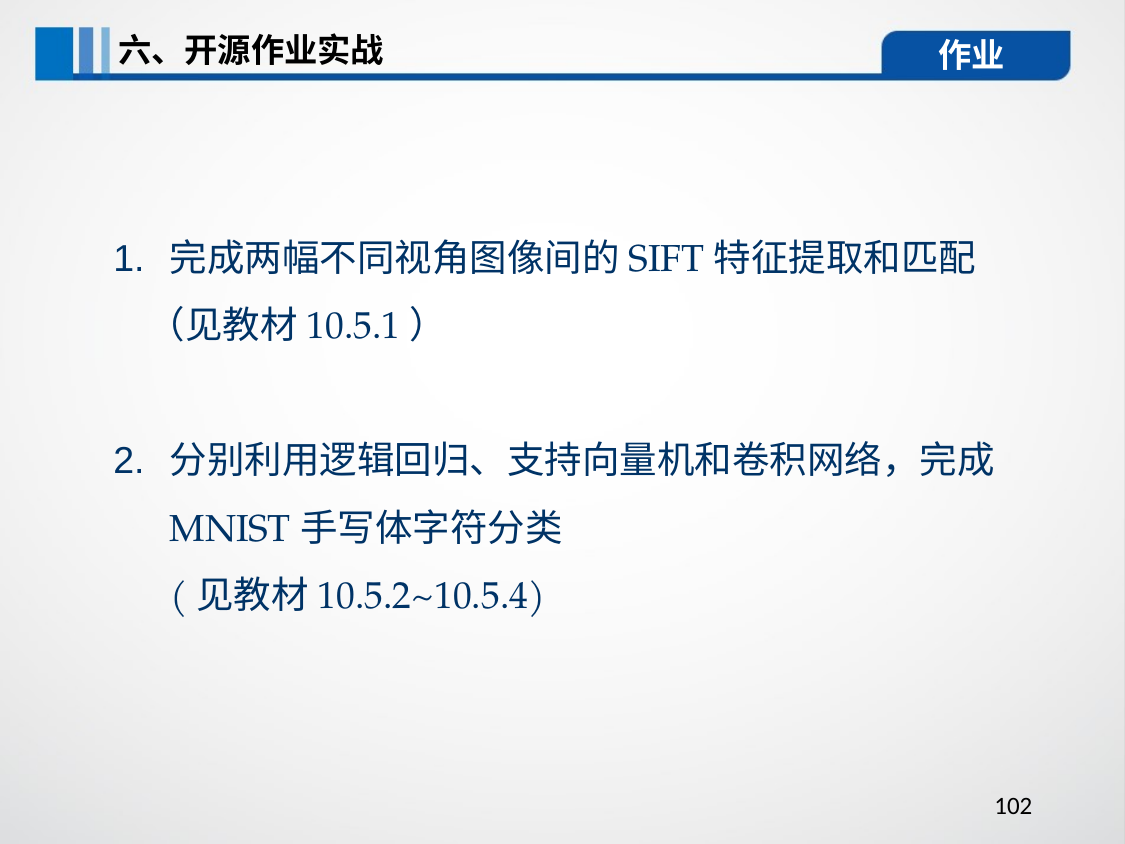

六、开源作业实战
作业
完成两幅不同视角图像间的SIFT特征提取和匹配
   （见教材10.5.1）

分别利用逻辑回归、支持向量机和卷积网络，完成MNIST手写体字符分类
      (见教材10.5.2~10.5.4)
102